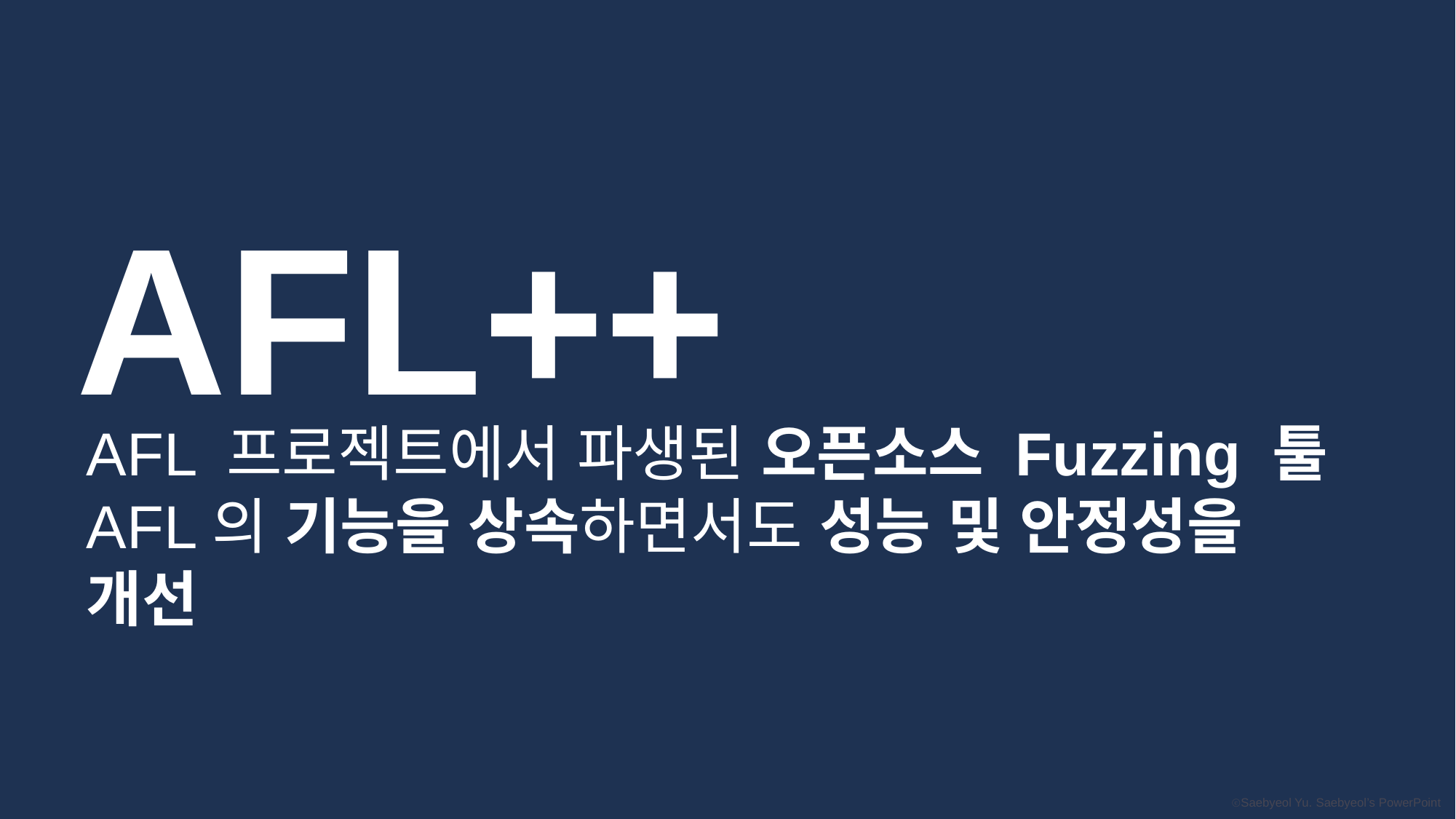

AFL++
AFL 프로젝트에서 파생된 오픈소스 Fuzzing 툴
AFL의 기능을 상속하면서도 성능 및 안정성을 개선